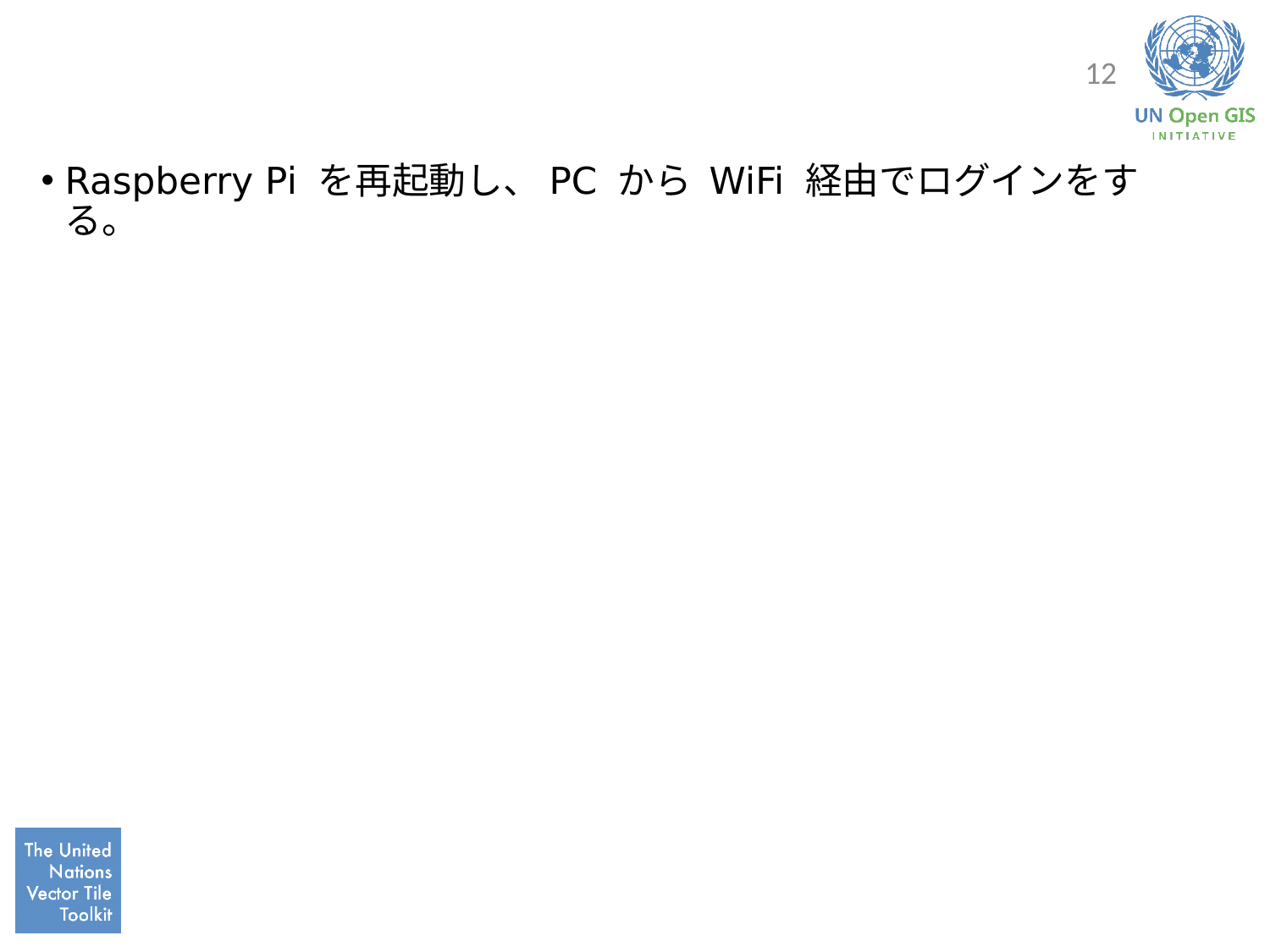

#
12
Raspberry Pi を再起動し、PC から WiFi 経由でログインをする。